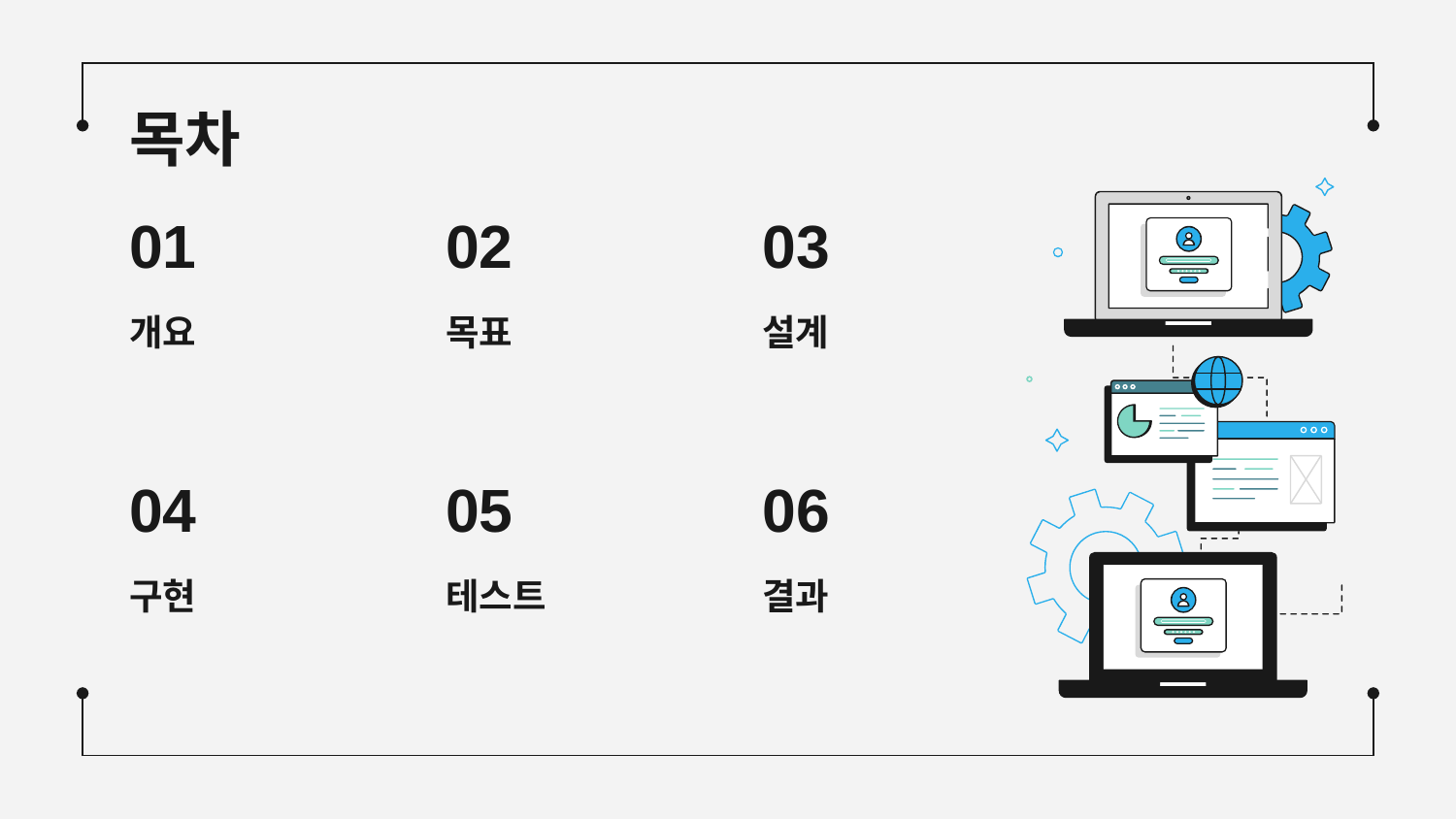

목차

# 01
02
03
개요
목표
설계
04
05
06
구현
테스트
결과